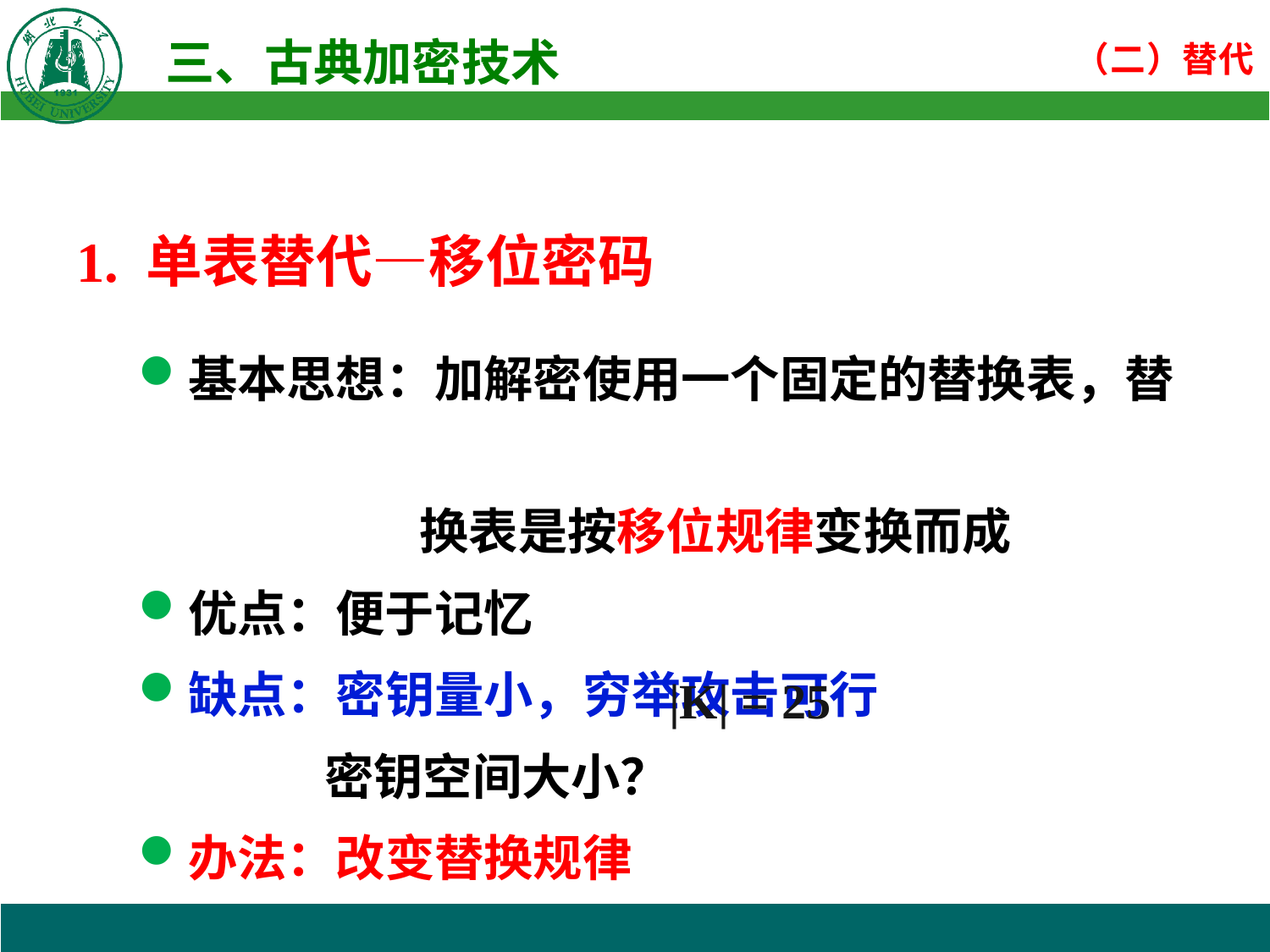

1. 单表替代—移位密码
基本思想：加解密使用一个固定的替换表，替
                        换表是按移位规律变换而成
优点：便于记忆
缺点：密钥量小，穷举攻击可行
密钥空间大小？
办法：改变替换规律
|K| = 25